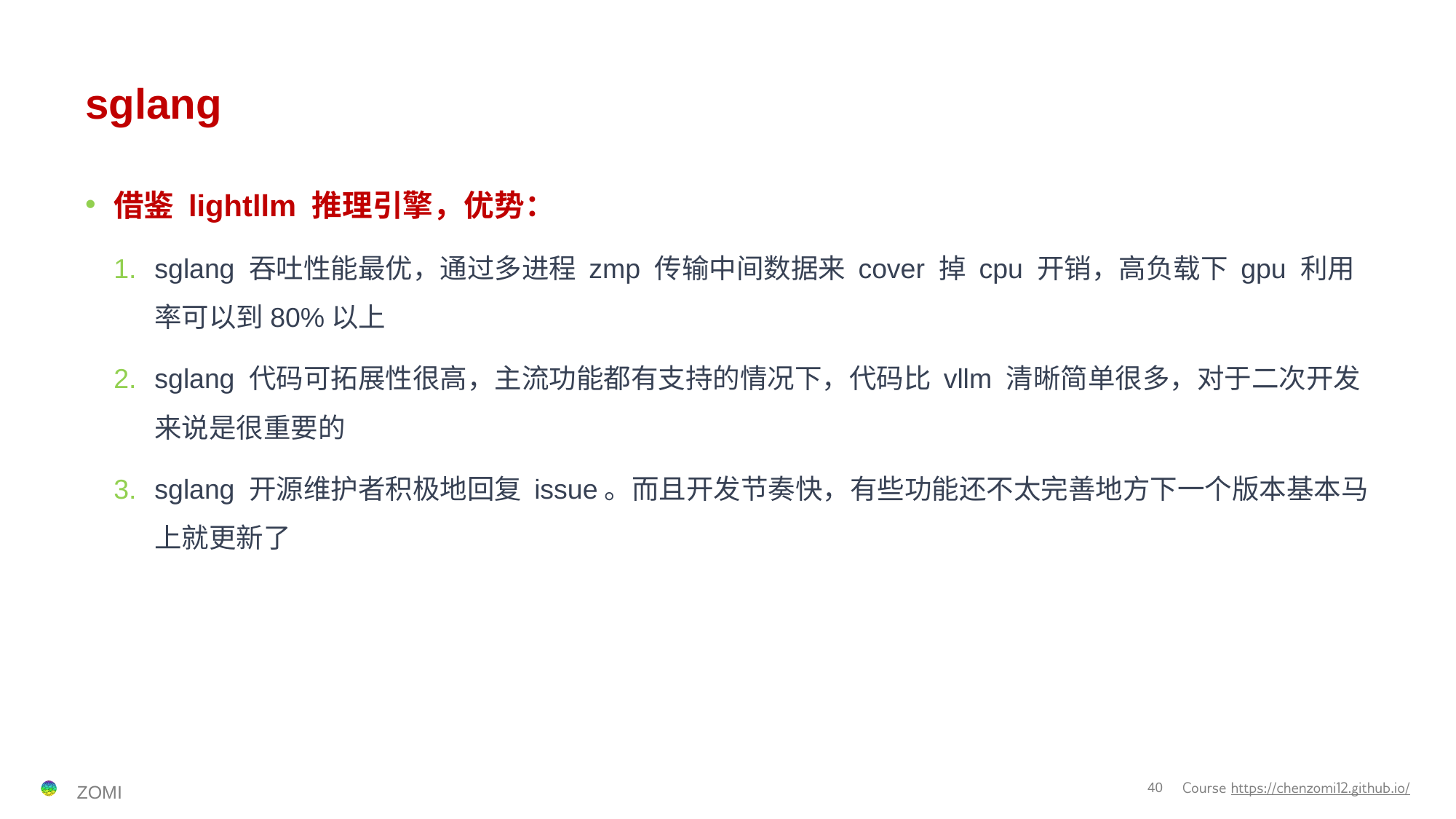

# sglang
借鉴 lightllm 推理引擎，优势：
sglang 吞吐性能最优，通过多进程 zmp 传输中间数据来 cover 掉 cpu 开销，高负载下 gpu 利用率可以到80%以上
sglang 代码可拓展性很高，主流功能都有支持的情况下，代码比 vllm 清晰简单很多，对于二次开发来说是很重要的
sglang 开源维护者积极地回复 issue。而且开发节奏快，有些功能还不太完善地方下一个版本基本马上就更新了